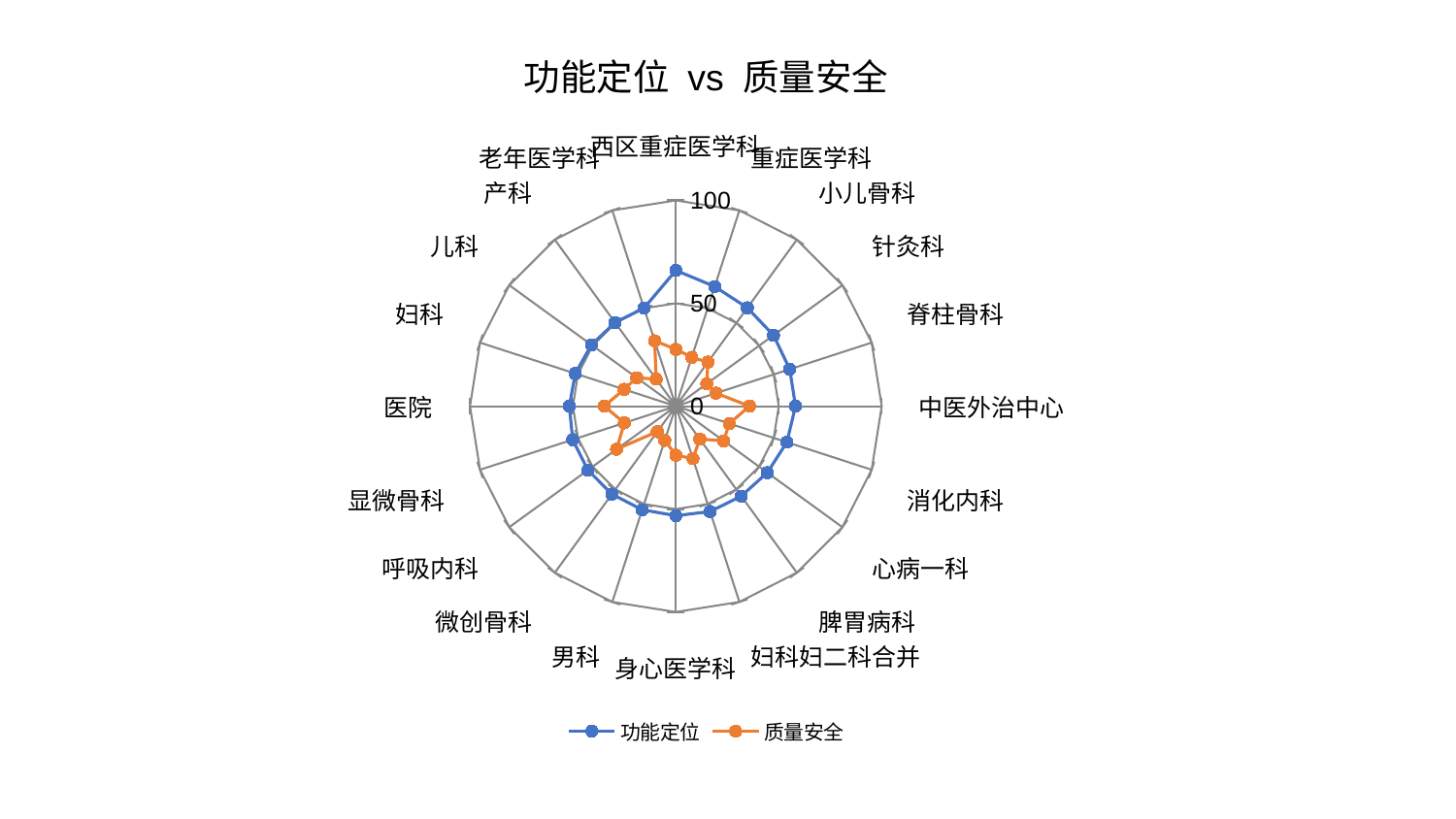

### Chart: 功能定位 vs 质量安全

| Category | 功能定位 | 质量安全 |
|---|---|---|
| 西区重症医学科 | 65.99838301953872 | 27.633943394435725 |
| 重症医学科 | 61.121669492236144 | 24.975807427383092 |
| 小儿骨科 | 59.087765169078686 | 26.487176193683705 |
| 针灸科 | 58.66533441480014 | 18.583004505439934 |
| 脊柱骨科 | 58.16865669310423 | 20.521394241864787 |
| 中医外治中心 | 58.143214780251654 | 35.804465508894936 |
| 消化内科 | 56.71850384549827 | 27.30361161844592 |
| 心病一科 | 54.92994107261996 | 28.681574888974488 |
| 脾胃病科 | 54.030554833882526 | 19.785465502606552 |
| 妇科妇二科合并 | 53.83607955595682 | 26.788891217339206 |
| 身心医学科 | 53.20622034091733 | 23.812486442445948 |
| 男科 | 52.89645037695409 | 17.476953820704757 |
| 微创骨科 | 52.83782485869435 | 15.304403676131017 |
| 呼吸内科 | 52.813485580094294 | 35.56020979947641 |
| 显微骨科 | 52.67576318249433 | 26.290533928515895 |
| 医院 | 51.752753345147454 | 34.82145332245055 |
| 妇科 | 51.36300682062474 | 26.414668696719065 |
| 儿科 | 50.69617257556357 | 23.479316256388746 |
| 产科 | 50.258066592410174 | 16.28319707837642 |
| 老年医学科 | 50.11219038708567 | 33.42165541655662 |
31